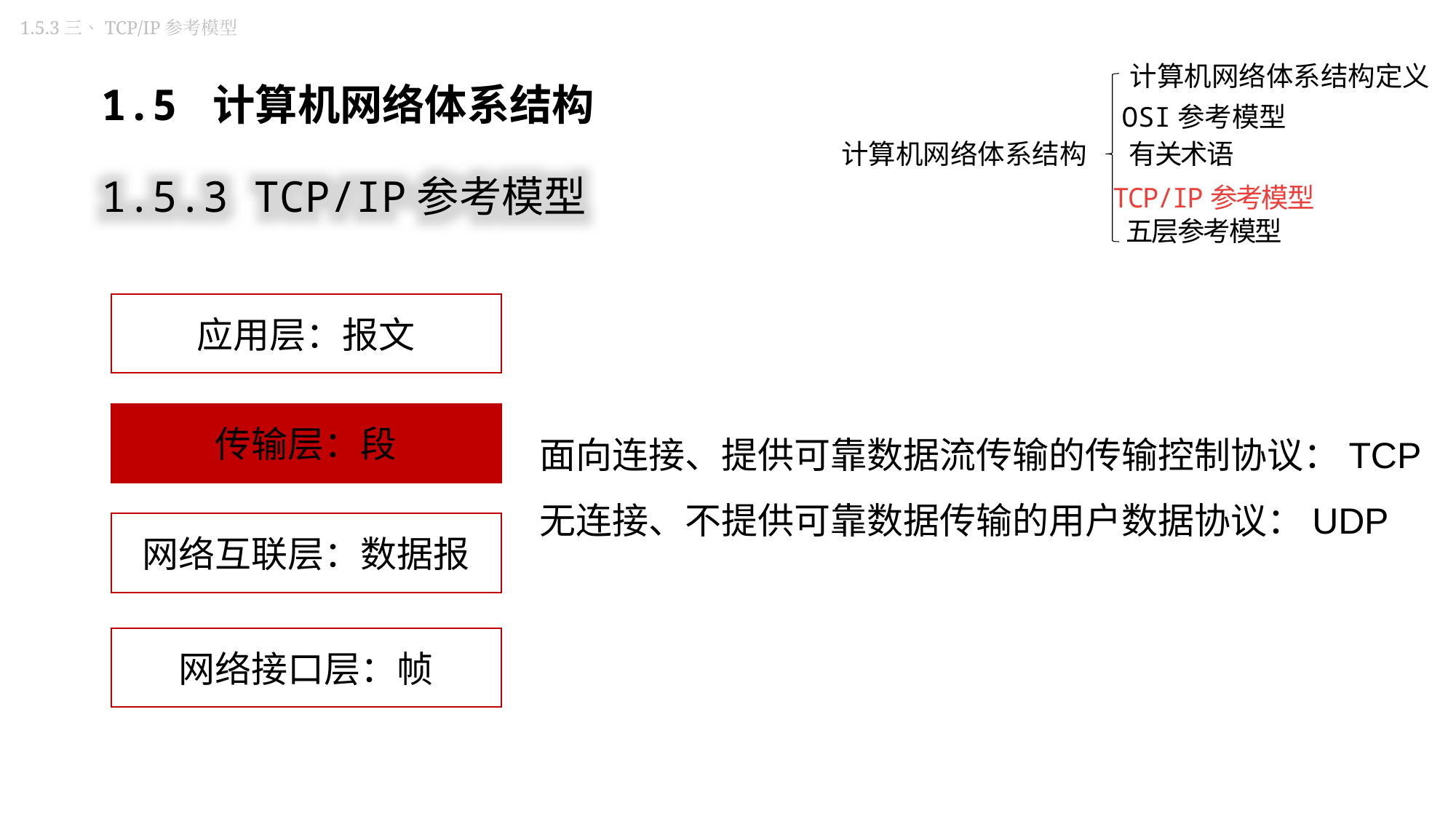

1.5.3三、TCP/IP参考模型
计算机网络体系结构定义
1.5 计算机网络体系结构

OSI参考模型
计算机网络体系结构
有关术语
TCP/IP参考模型
五层参考模型
1.5.3 TCP/IP参考模型
应用层：报文
传输层：段
面向连接、提供可靠数据流传输的传输控制协议：TCP
无连接、不提供可靠数据传输的用户数据协议：UDP
网络互联层：数据报
网络接口层：帧